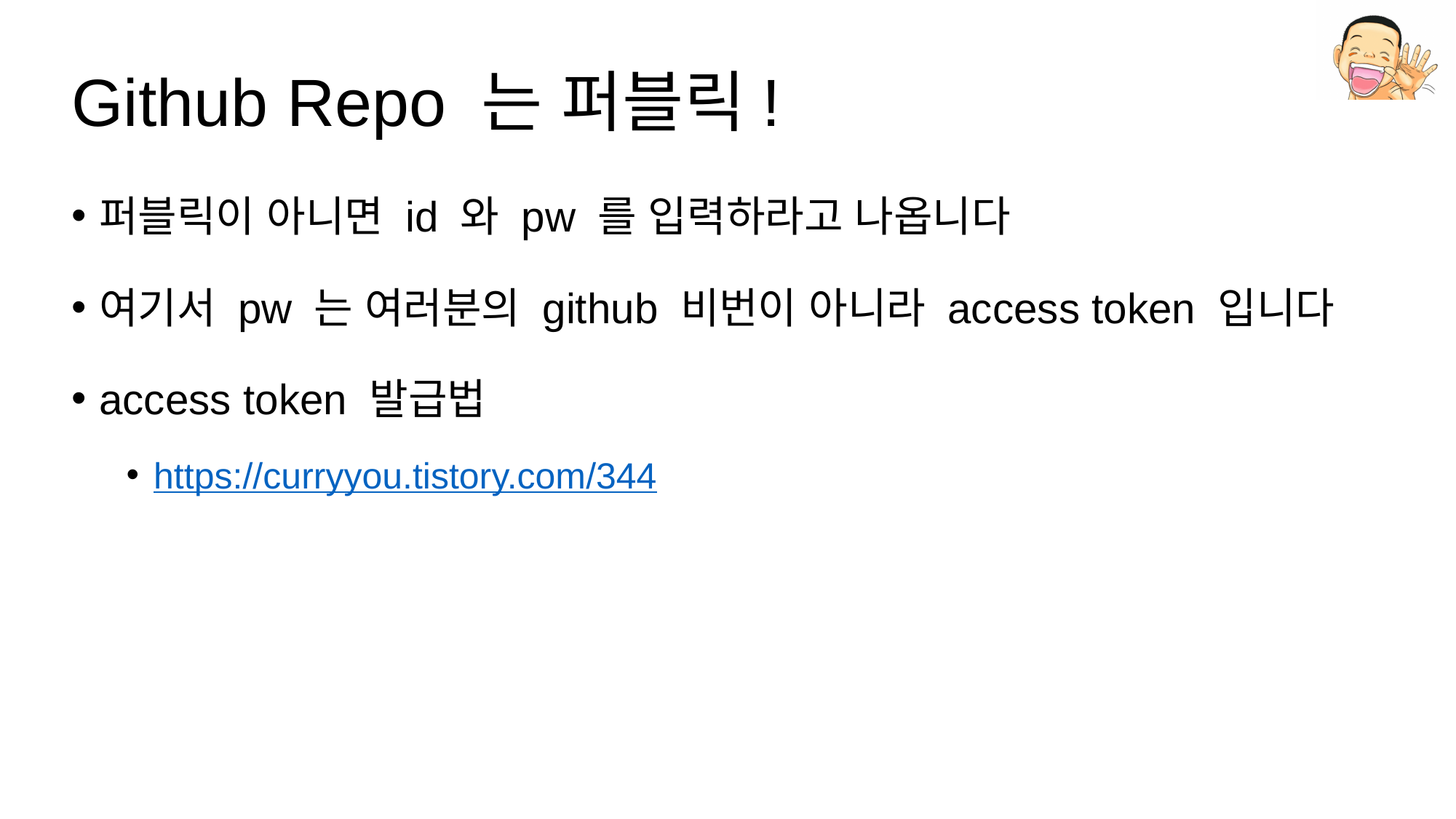

# Github Repo 는 퍼블릭!
퍼블릭이 아니면 id 와 pw 를 입력하라고 나옵니다
여기서 pw 는 여러분의 github 비번이 아니라 access token 입니다
access token 발급법
https://curryyou.tistory.com/344